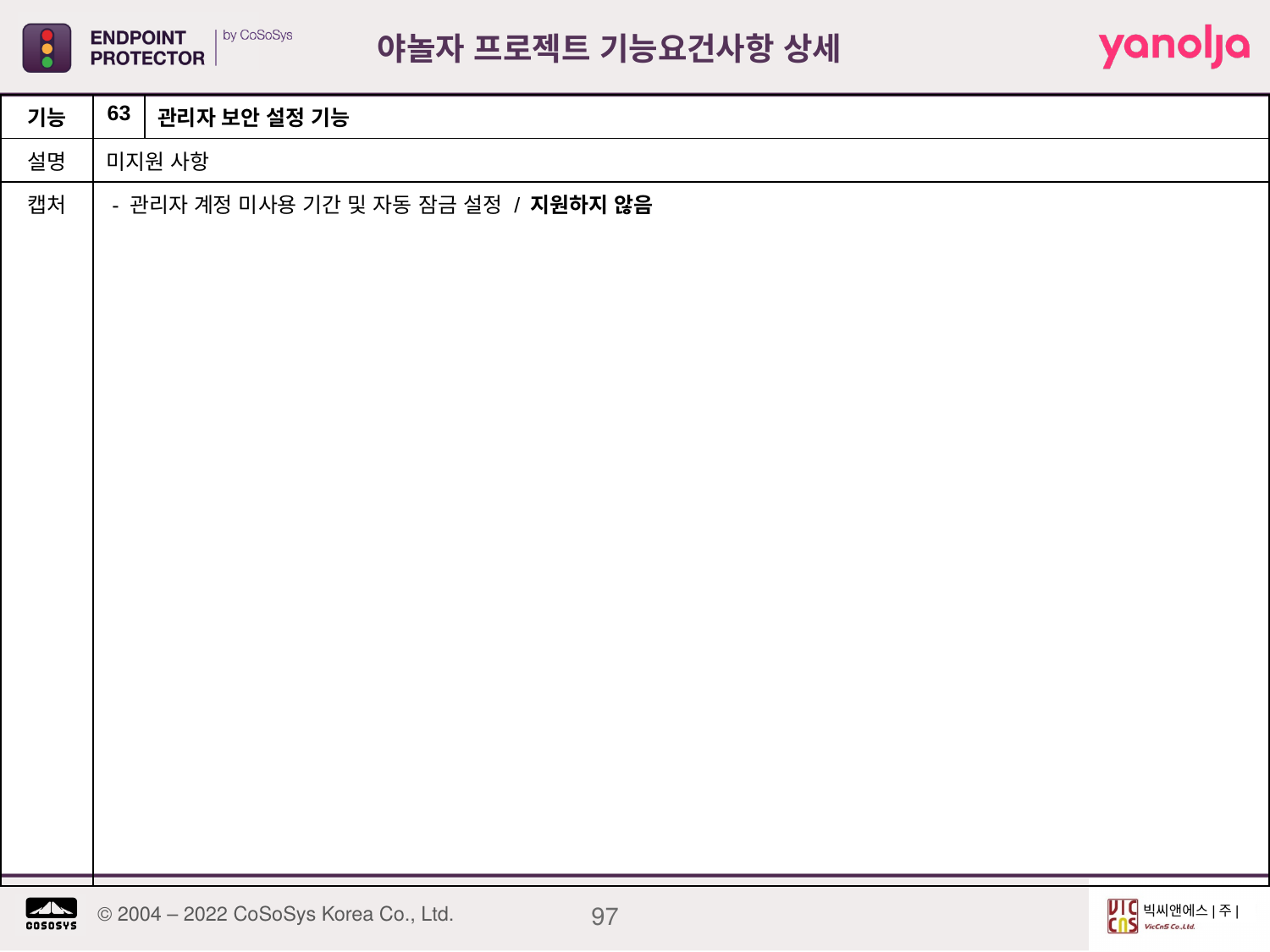

야놀자 프로젝트 기능요건사항 상세
| 기능 | 63 | 관리자 보안 설정 기능 |
| --- | --- | --- |
| 설명 | 미지원 사항 |  |
| 캡처 | - 관리자 계정 미사용 기간 및 자동 잠금 설정 / 지원하지 않음 |  |
97